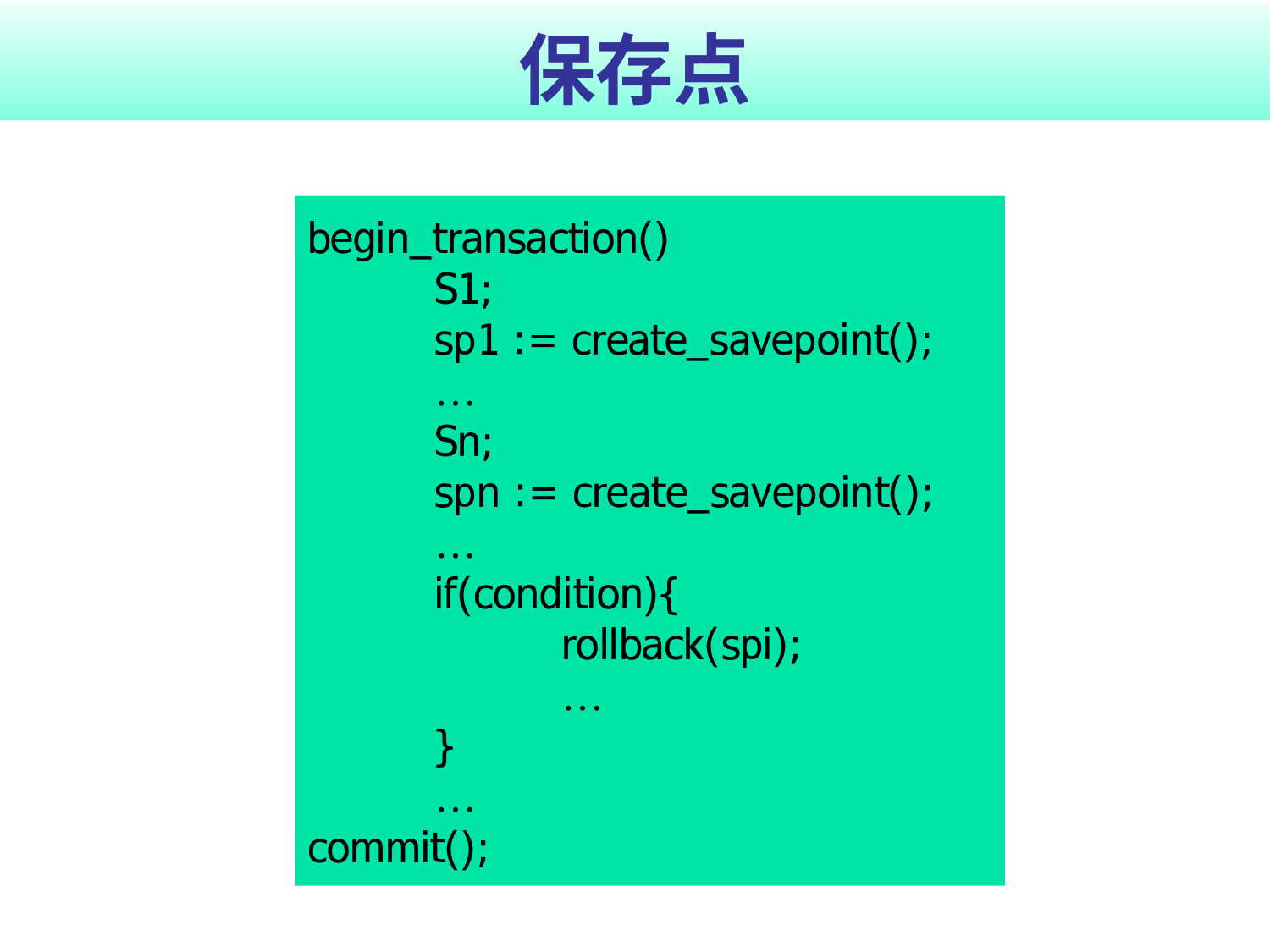

# 保存点
begin_transaction()
	S1;
	sp1 := create_savepoint();
	…
	Sn;
	spn := create_savepoint();
	…
	if(condition){
		rollback(spi);
		…
	}
	…
commit();